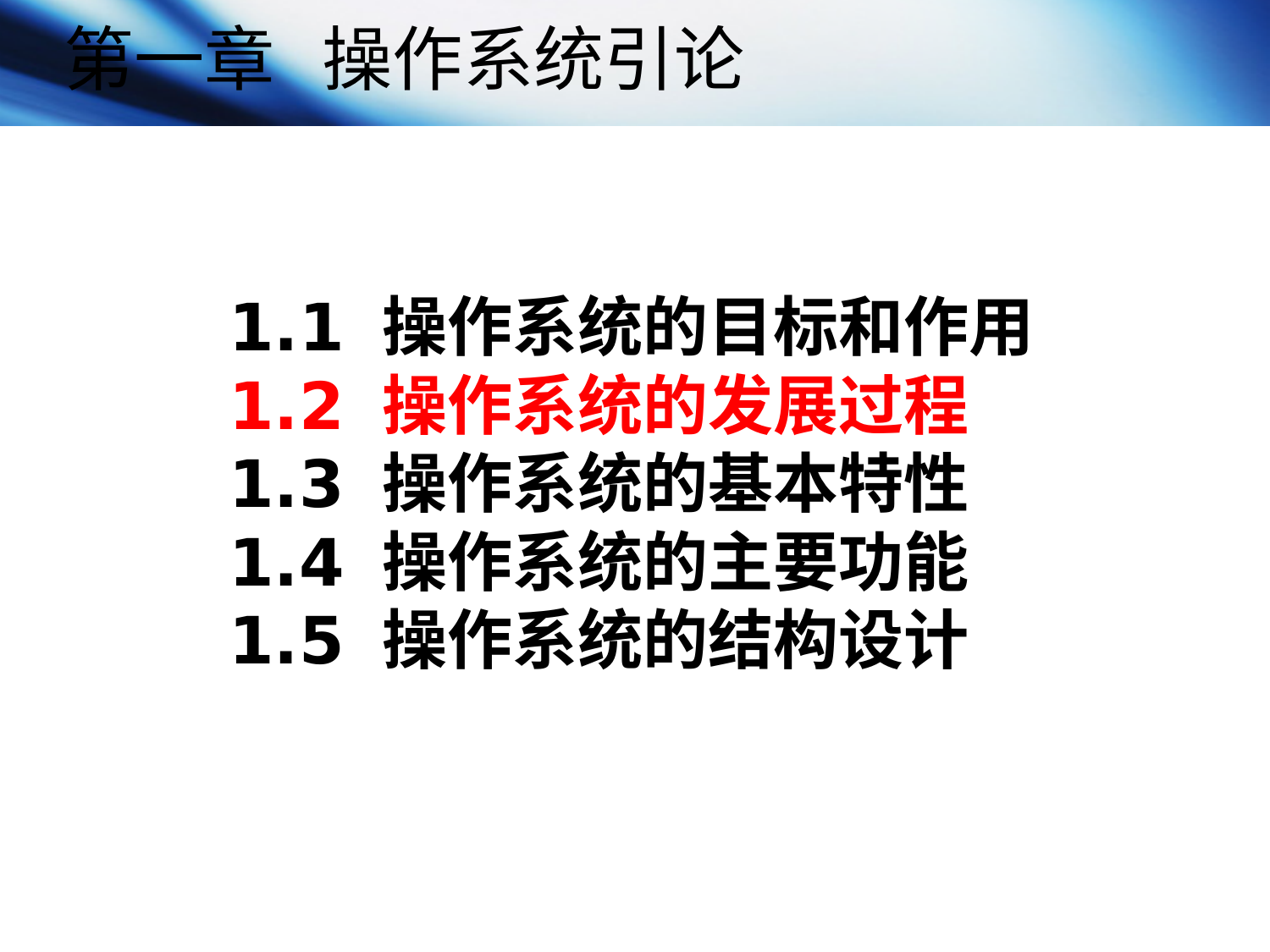

第一章   操作系统引论
1.1 操作系统的目标和作用
1.2 操作系统的发展过程
1.3 操作系统的基本特性
1.4 操作系统的主要功能
1.5 操作系统的结构设计